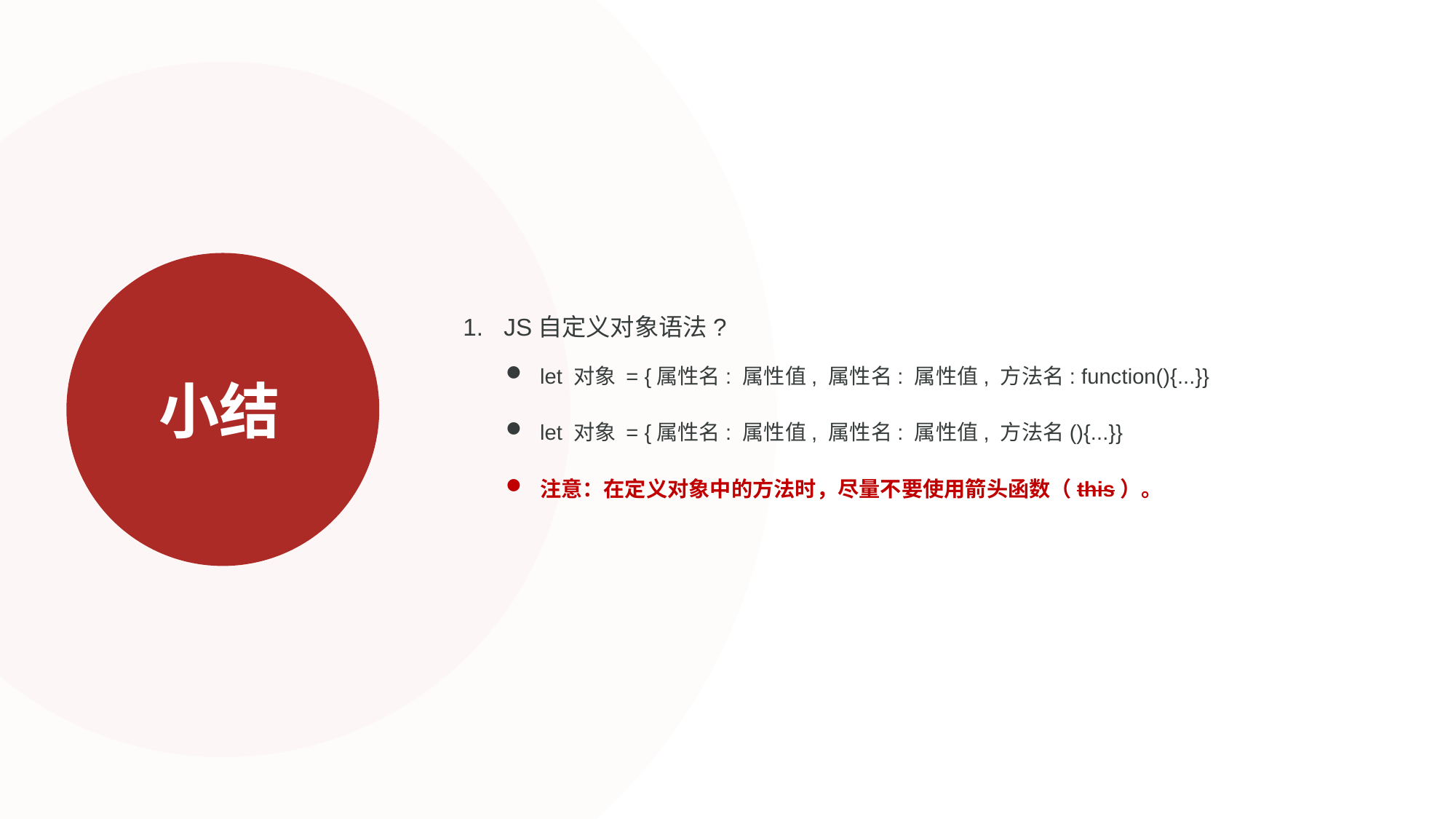

JS自定义对象语法?
let 对象 = {属性名: 属性值, 属性名: 属性值, 方法名: function(){...}}
let 对象 = {属性名: 属性值, 属性名: 属性值, 方法名(){...}}
注意：在定义对象中的方法时，尽量不要使用箭头函数（this）。